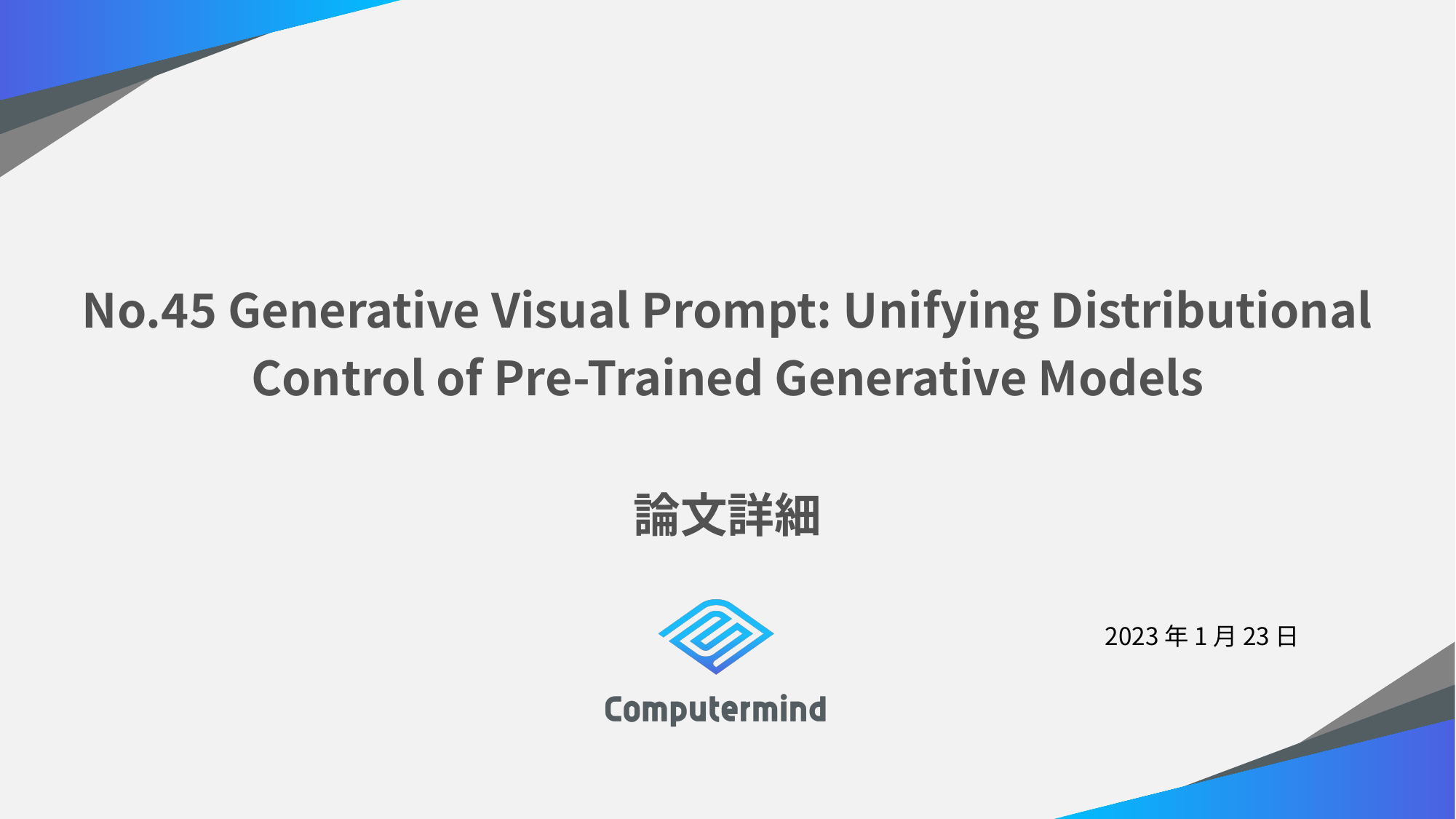

# No.45 Generative Visual Prompt: Unifying Distributional Control of Pre-Trained Generative Models 論文詳細
2023年1月23日